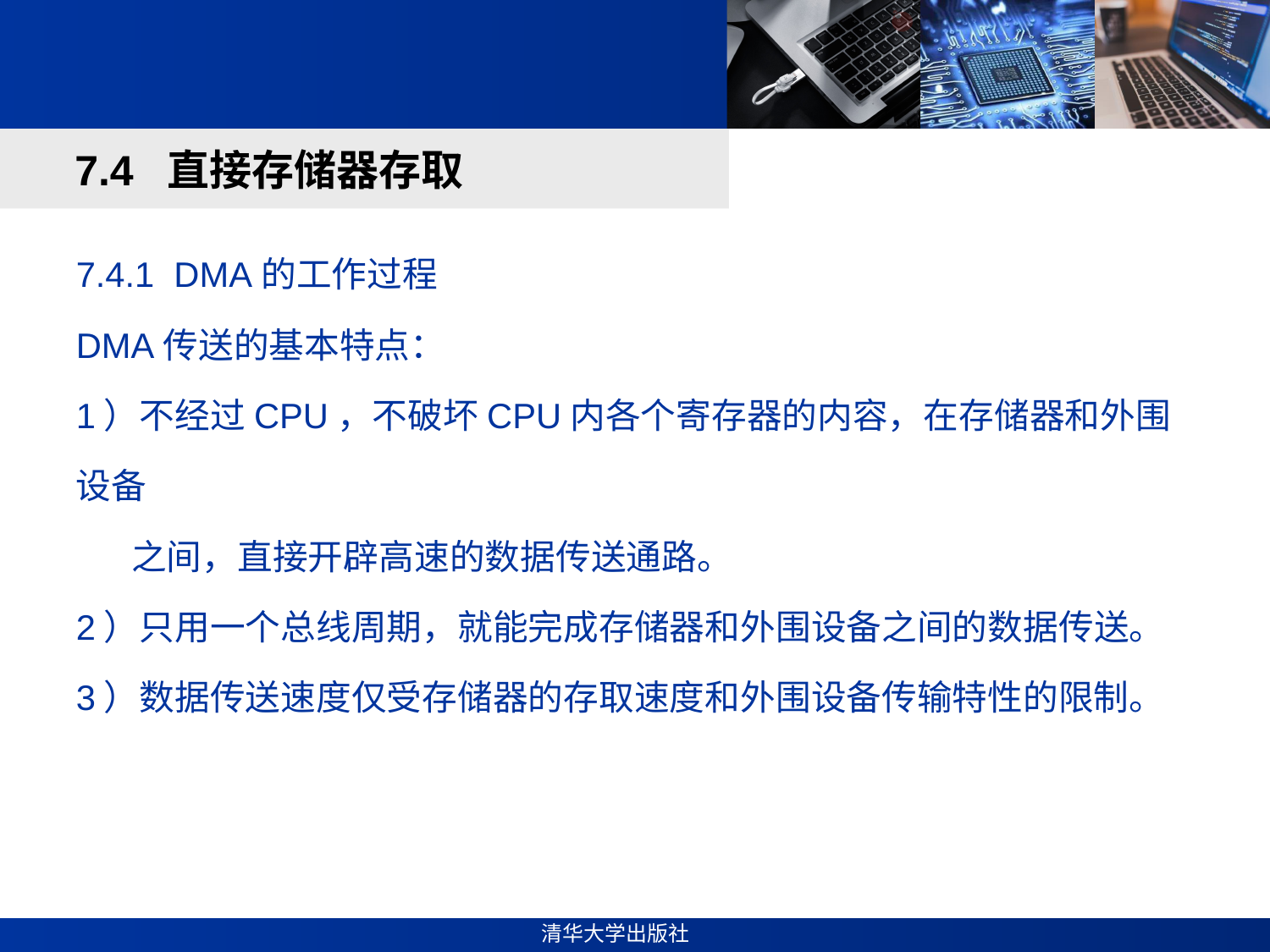

#
7.4  直接存储器存取
7.4.1  DMA的工作过程
DMA传送的基本特点：
1）不经过CPU，不破坏CPU内各个寄存器的内容，在存储器和外围设备
      之间，直接开辟高速的数据传送通路。
2）只用一个总线周期，就能完成存储器和外围设备之间的数据传送。
3）数据传送速度仅受存储器的存取速度和外围设备传输特性的限制。